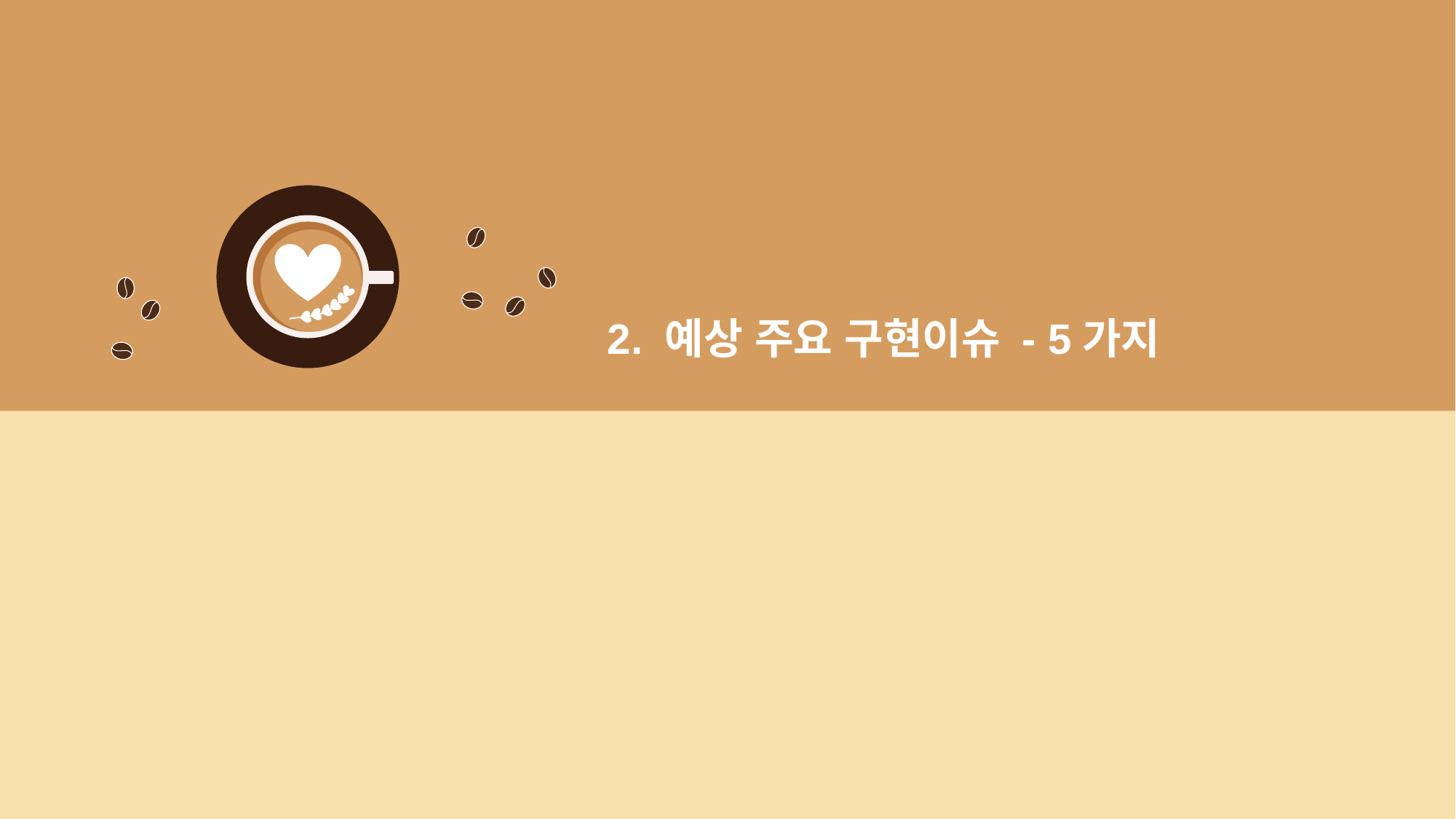

# 2. 예상 주요 구현이슈 - 5가지